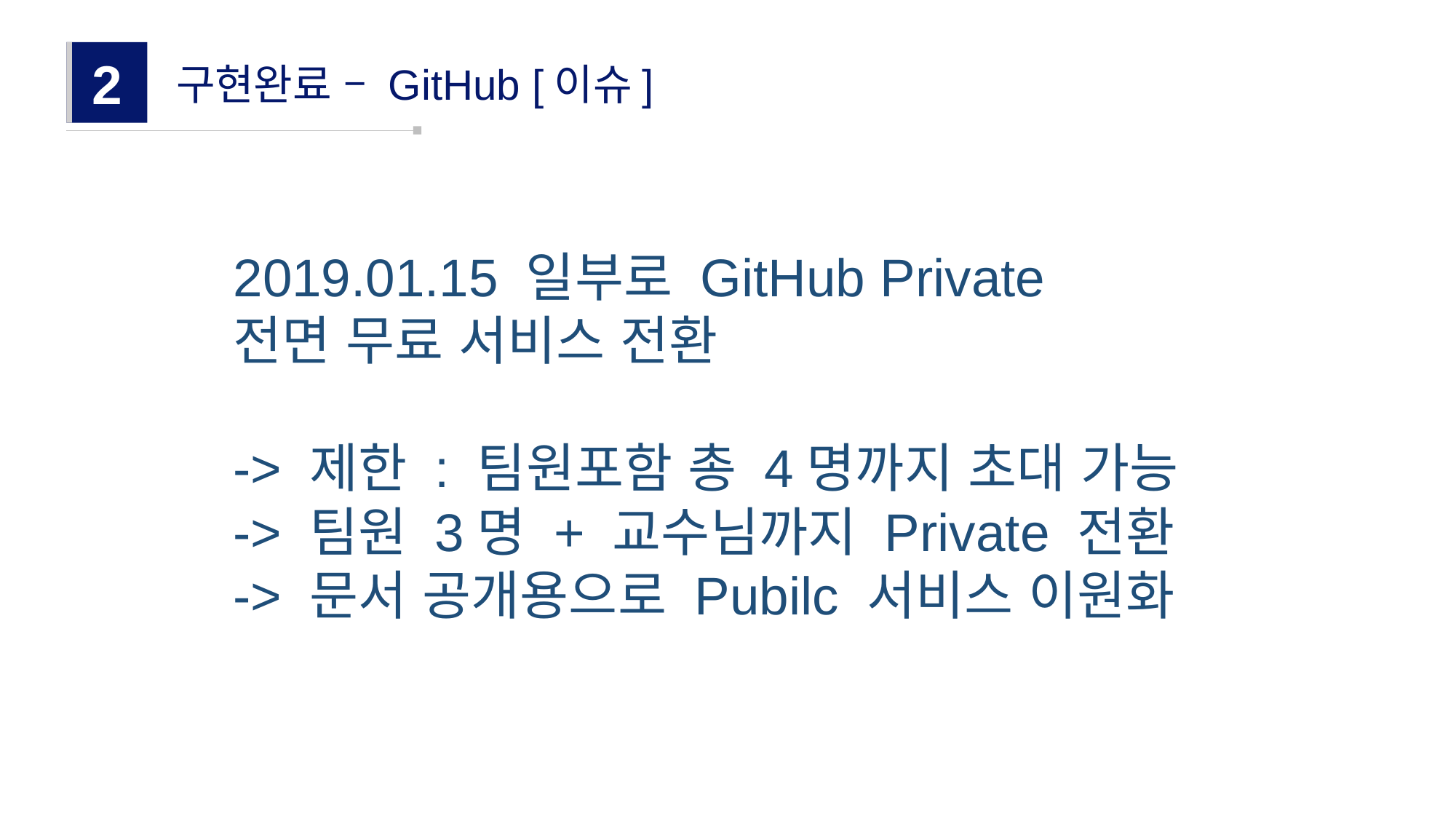

2

구현완료 – GitHub [이슈]

2019.01.15 일부로 GitHub Private
전면 무료 서비스 전환

-> 제한 : 팀원포함 총 4명까지 초대 가능
-> 팀원 3명 + 교수님까지 Private 전환
-> 문서 공개용으로 Pubilc 서비스 이원화